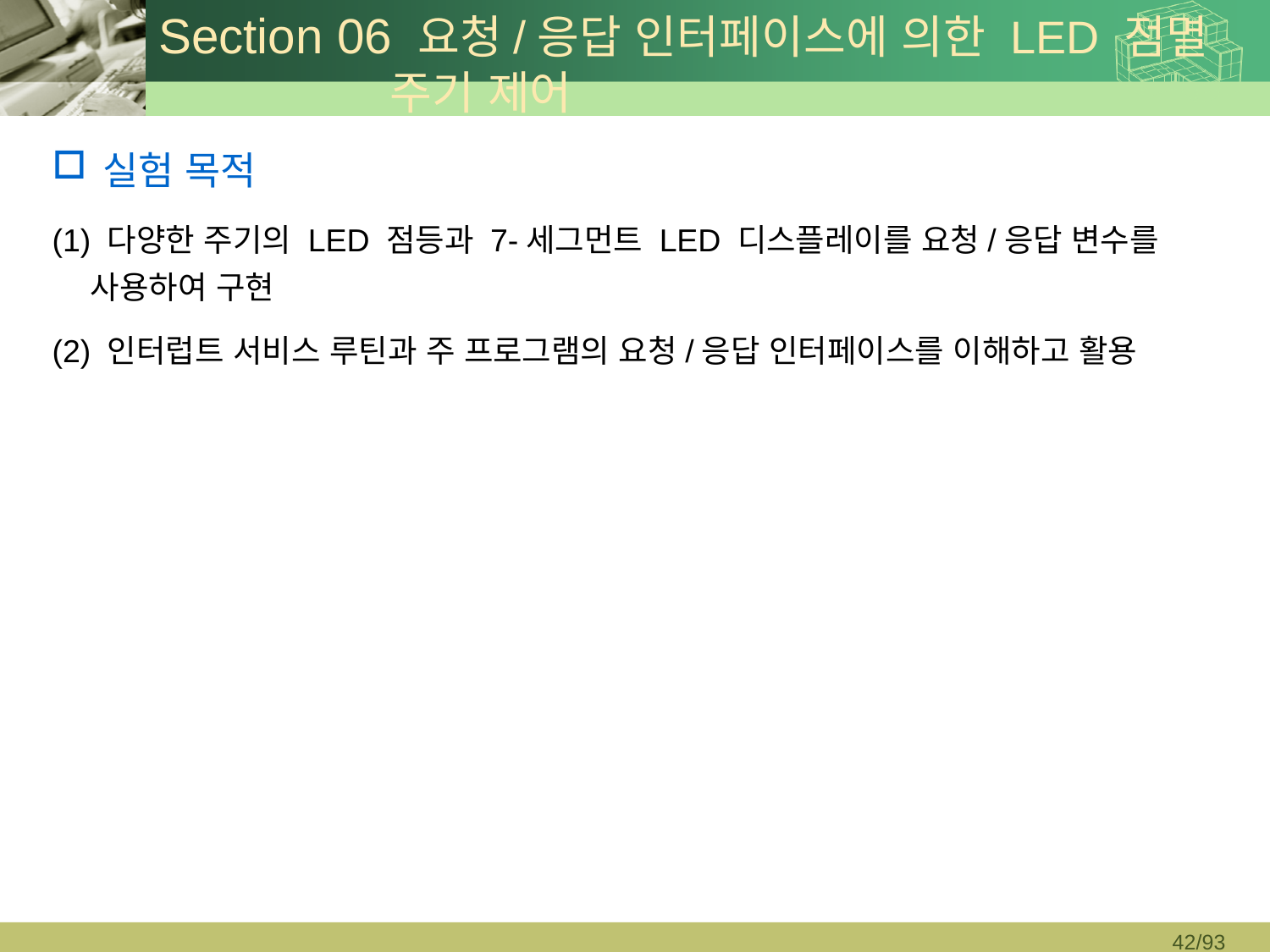

# Section 06 요청/응답 인터페이스에 의한 LED 점멸 주기 제어
실험 목적
(1) 다양한 주기의 LED 점등과 7-세그먼트 LED 디스플레이를 요청/응답 변수를 사용하여 구현
(2) 인터럽트 서비스 루틴과 주 프로그램의 요청/응답 인터페이스를 이해하고 활용